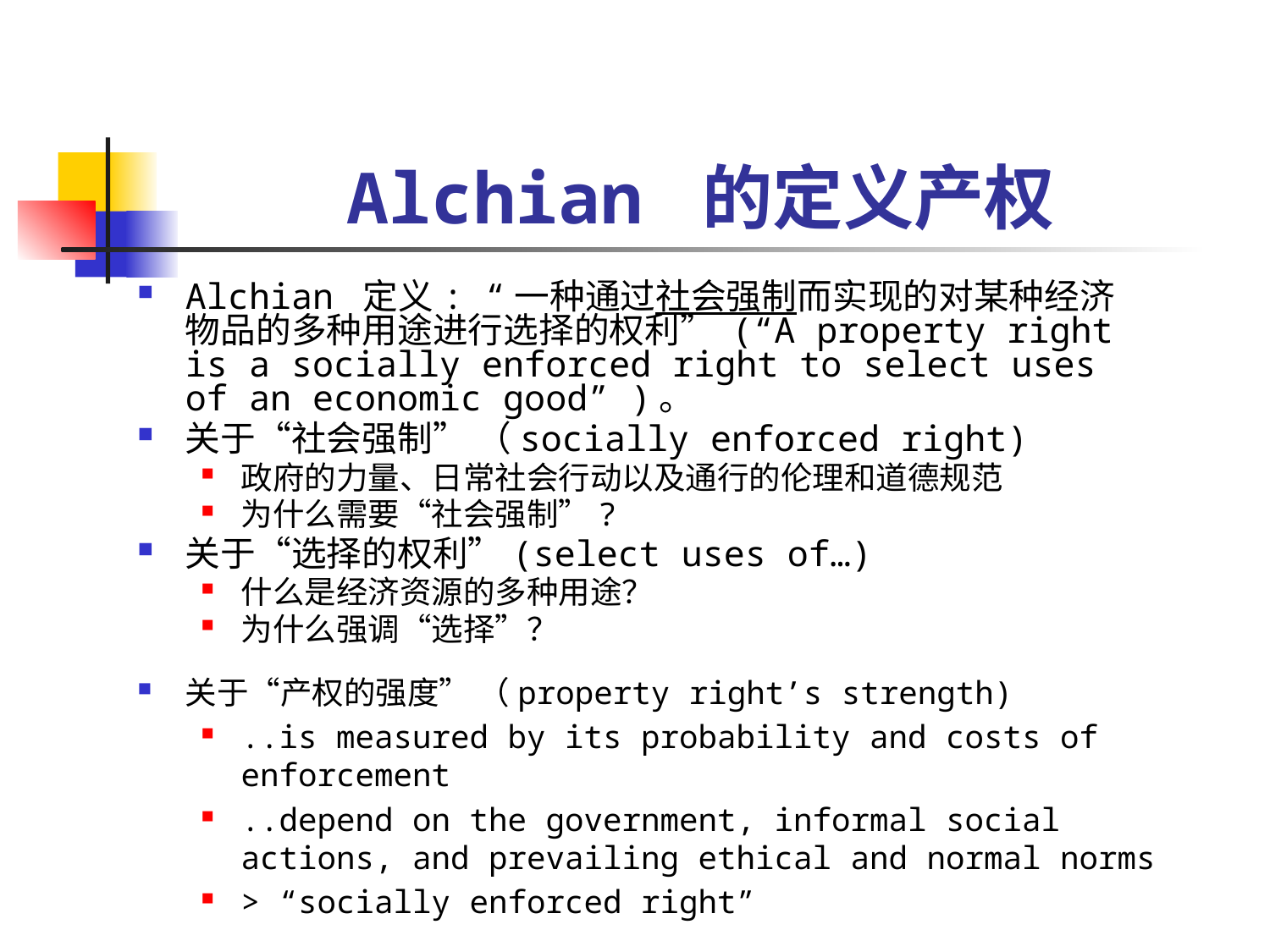

# Alchian 的定义产权
Alchian 定义: “一种通过社会强制而实现的对某种经济物品的多种用途进行选择的权利” (“A property right is a socially enforced right to select uses of an economic good” )。
关于“社会强制” （socially enforced right)
政府的力量、日常社会行动以及通行的伦理和道德规范
为什么需要“社会强制”?
关于“选择的权利”(select uses of…)
什么是经济资源的多种用途？
为什么强调“选择”？

关于“产权的强度” （property right’s strength)
..is measured by its probability and costs of enforcement
..depend on the government, informal social actions, and prevailing ethical and normal norms
> “socially enforced right”